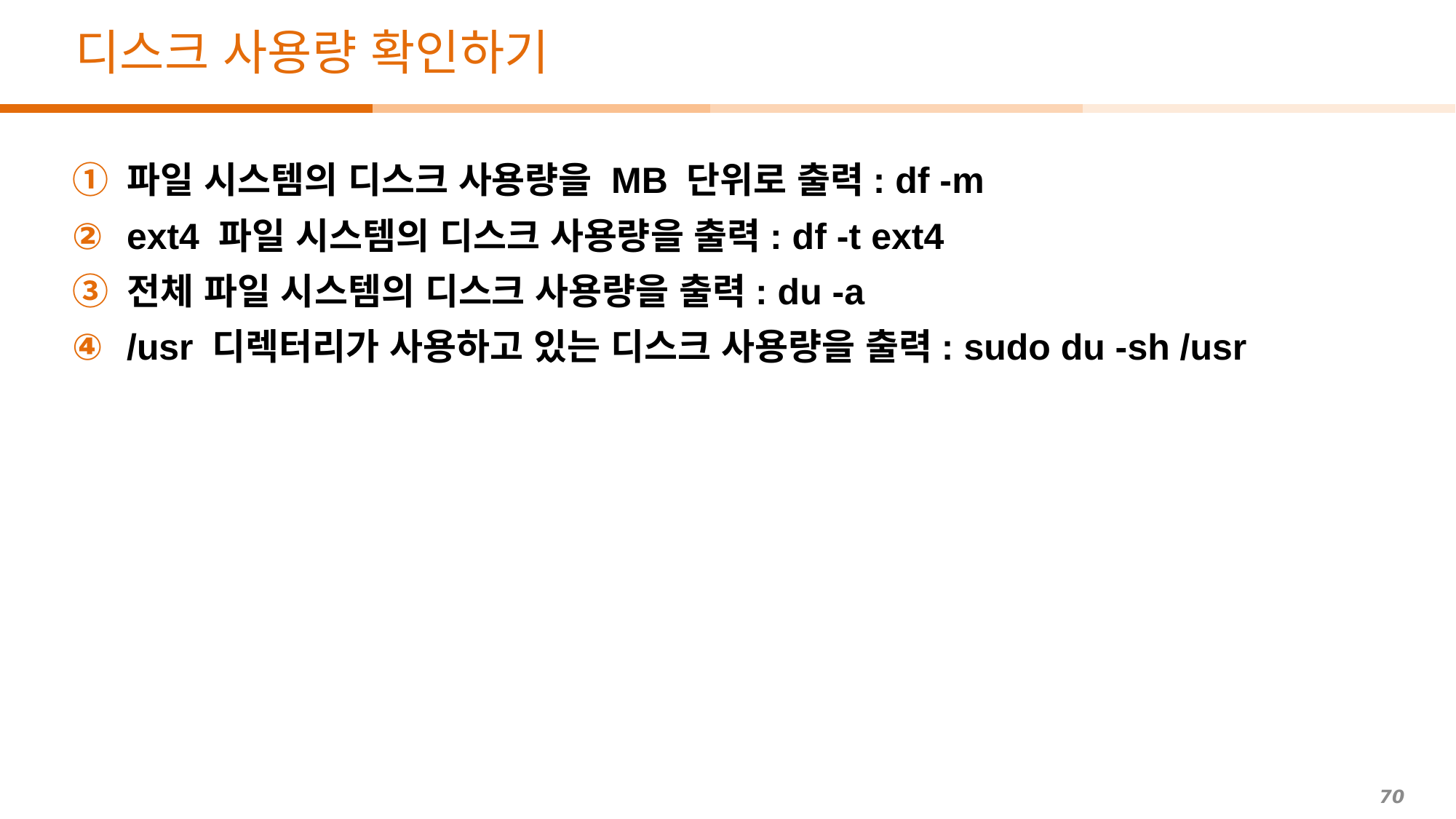

# 디스크 사용량 확인하기
파일 시스템의 디스크 사용량을 MB 단위로 출력: df -m
ext4 파일 시스템의 디스크 사용량을 출력: df -t ext4
전체 파일 시스템의 디스크 사용량을 출력: du -a
/usr 디렉터리가 사용하고 있는 디스크 사용량을 출력: sudo du -sh /usr